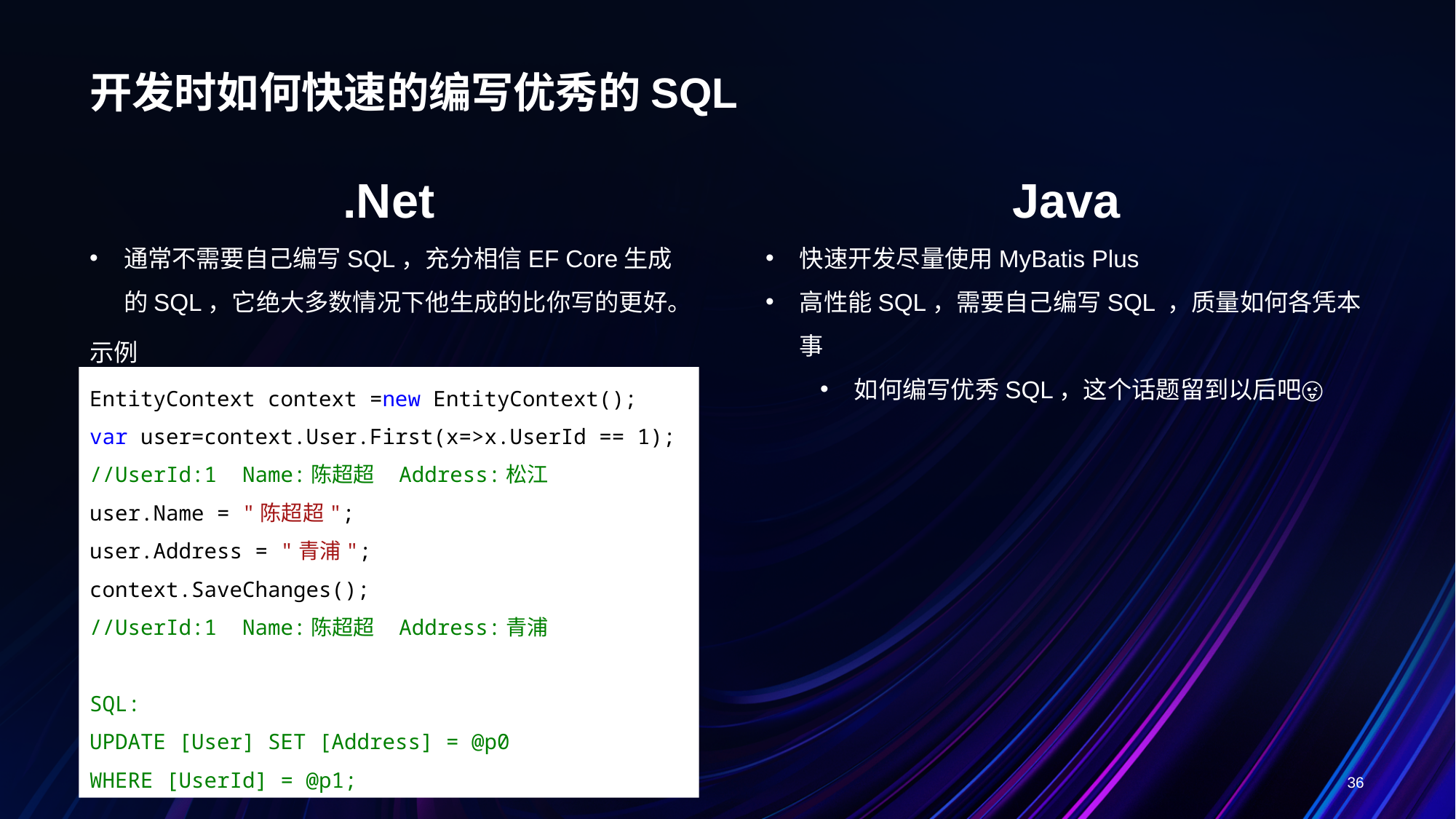

# 开发时如何快速的编写优秀的SQL
.Net
Java
通常不需要自己编写SQL，充分相信EF Core生成的SQL，它绝大多数情况下他生成的比你写的更好。
快速开发尽量使用MyBatis Plus
高性能SQL，需要自己编写SQL ，质量如何各凭本事
如何编写优秀SQL，这个话题留到以后吧😜
示例
EntityContext context =new EntityContext();
var user=context.User.First(x=>x.UserId == 1);
//UserId:1  Name:陈超超    Address:松江
user.Name = "陈超超";
user.Address = "青浦";
context.SaveChanges();
//UserId:1  Name:陈超超    Address:青浦

SQL:
UPDATE [User] SET [Address] = @p0
WHERE [UserId] = @p1;
36